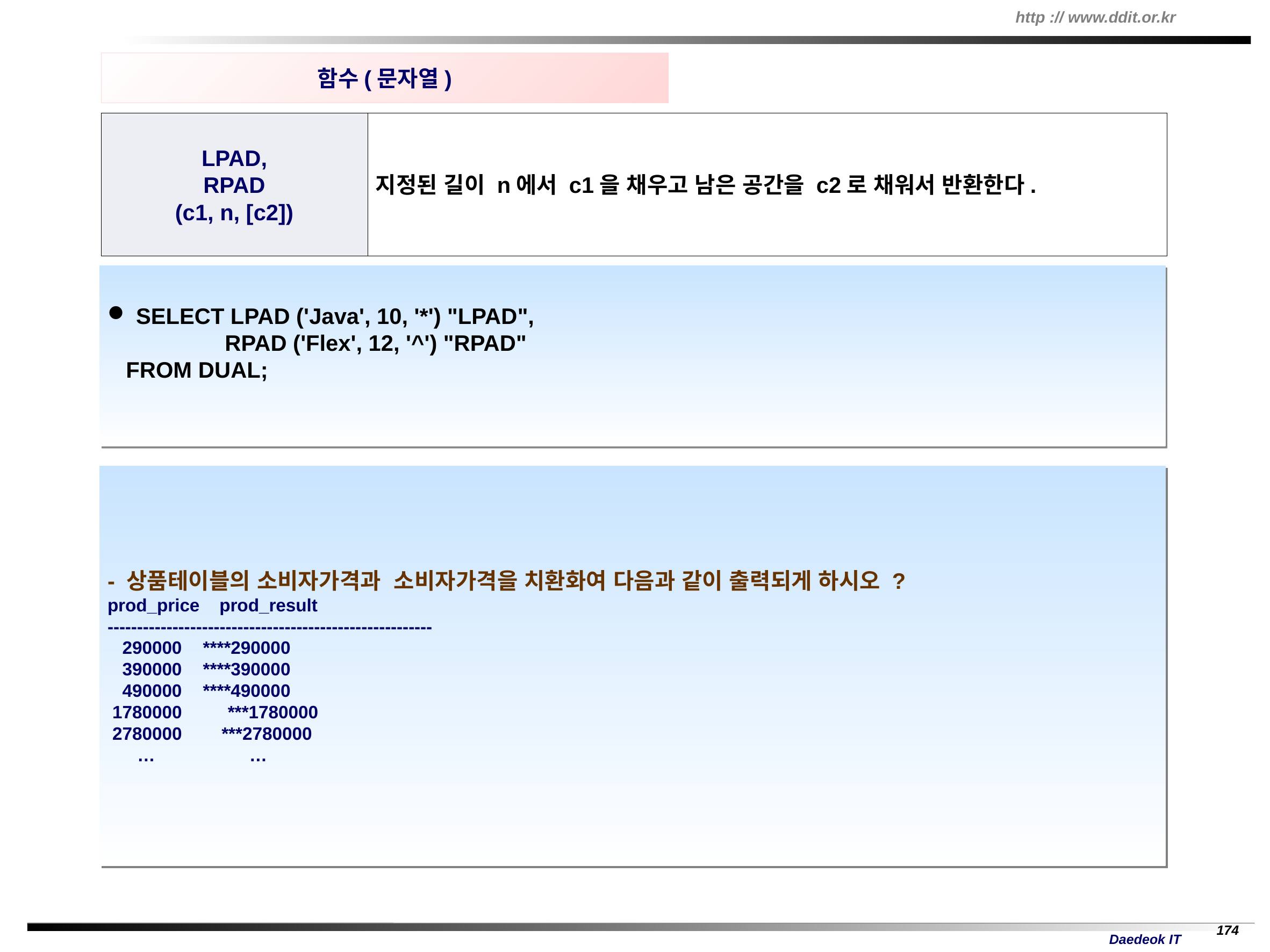

함수(문자열)
LPAD,
RPAD
(c1, n, [c2])
지정된 길이 n에서 c1을 채우고 남은 공간을 c2로 채워서 반환한다.
 SELECT LPAD ('Java', 10, '*') "LPAD",
                   RPAD ('Flex', 12, '^') "RPAD"
   FROM DUAL;

- 상품테이블의 소비자가격과  소비자가격을 치환화여 다음과 같이 출력되게 하시오 ?
prod_price    prod_result
-------------------------------------------------------
   290000	   ****290000
   390000	   ****390000
   490000	   ****490000
 1780000	        ***1780000
 2780000        ***2780000
      …                   …